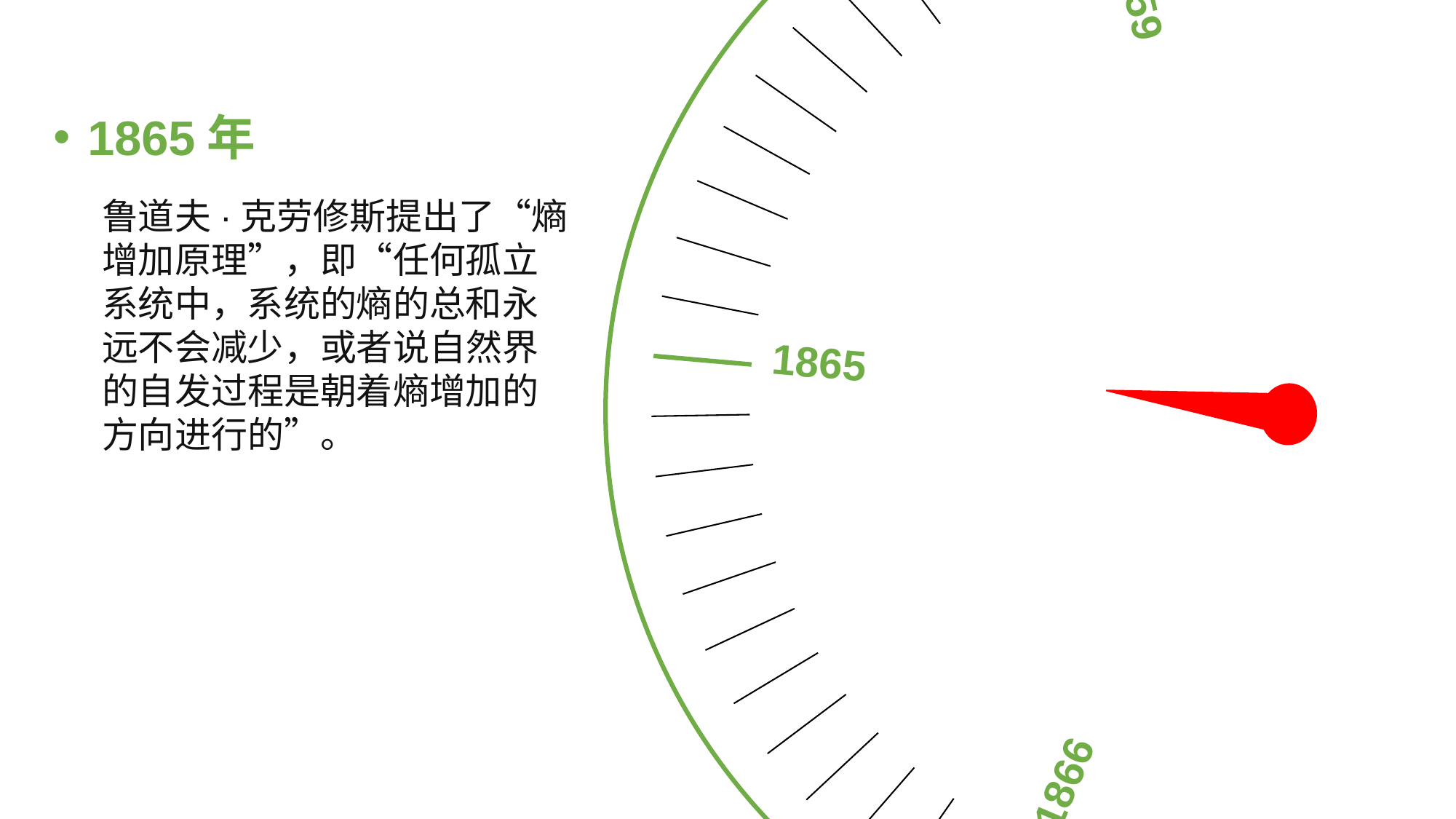

1865
1859
1866
1873
1869
1865年
鲁道夫·克劳修斯提出了“熵增加原理”，即“任何孤立系统中，系统的熵的总和永远不会减少，或者说自然界的自发过程是朝着熵增加的方向进行的”。